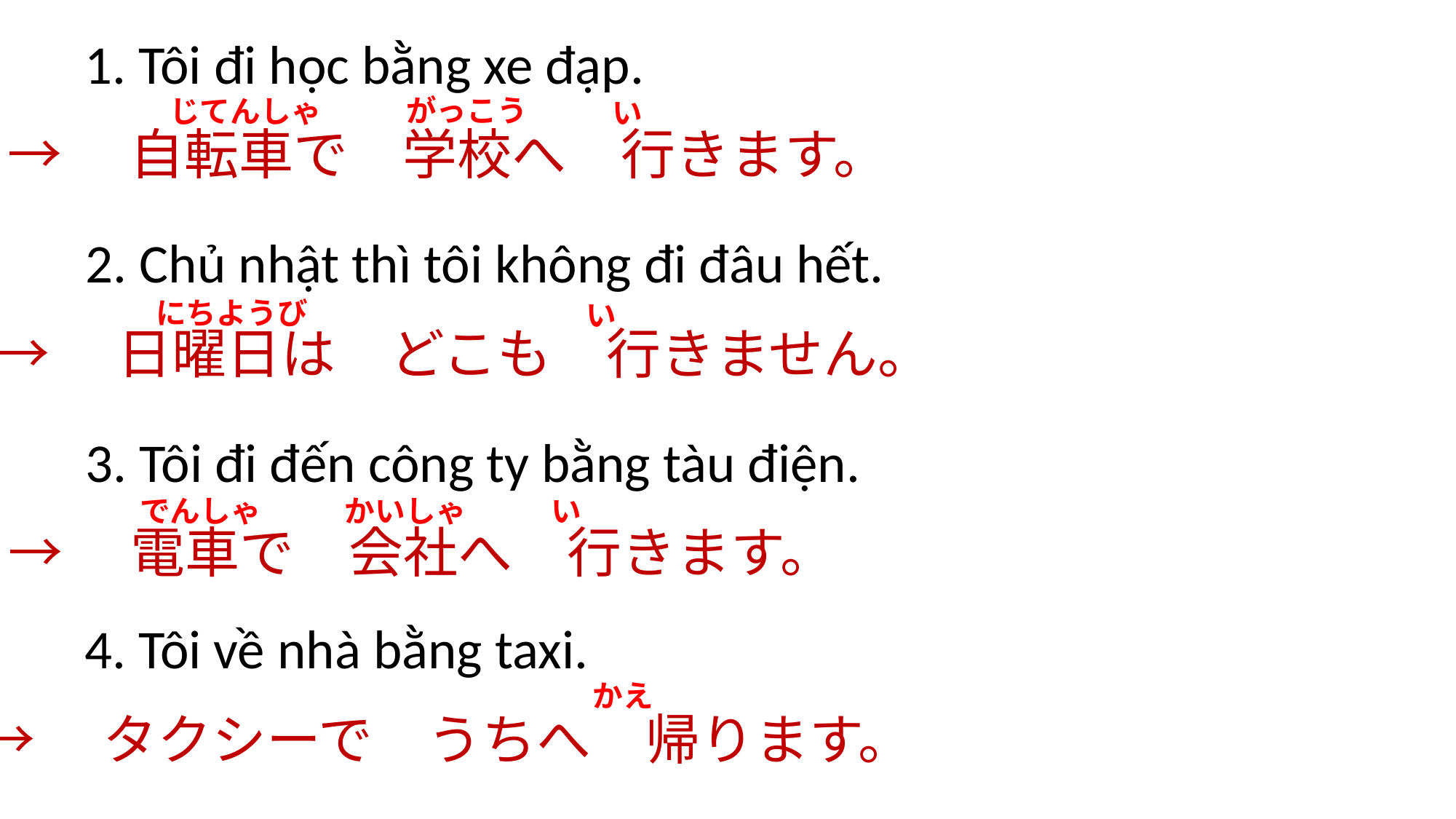

1. Tôi đi học bằng xe đạp.
がっこう
じてんしゃ
い
→　自転車で　学校へ　行きます。
2. Chủ nhật thì tôi không đi đâu hết.
にちようび
い
→　日曜日は　どこも　行きません。
3. Tôi đi đến công ty bằng tàu điện.
でんしゃ
かいしゃ
い
→　電車で　会社へ　行きます。
4. Tôi về nhà bằng taxi.
かえ
→　タクシーで　うちへ　帰ります。